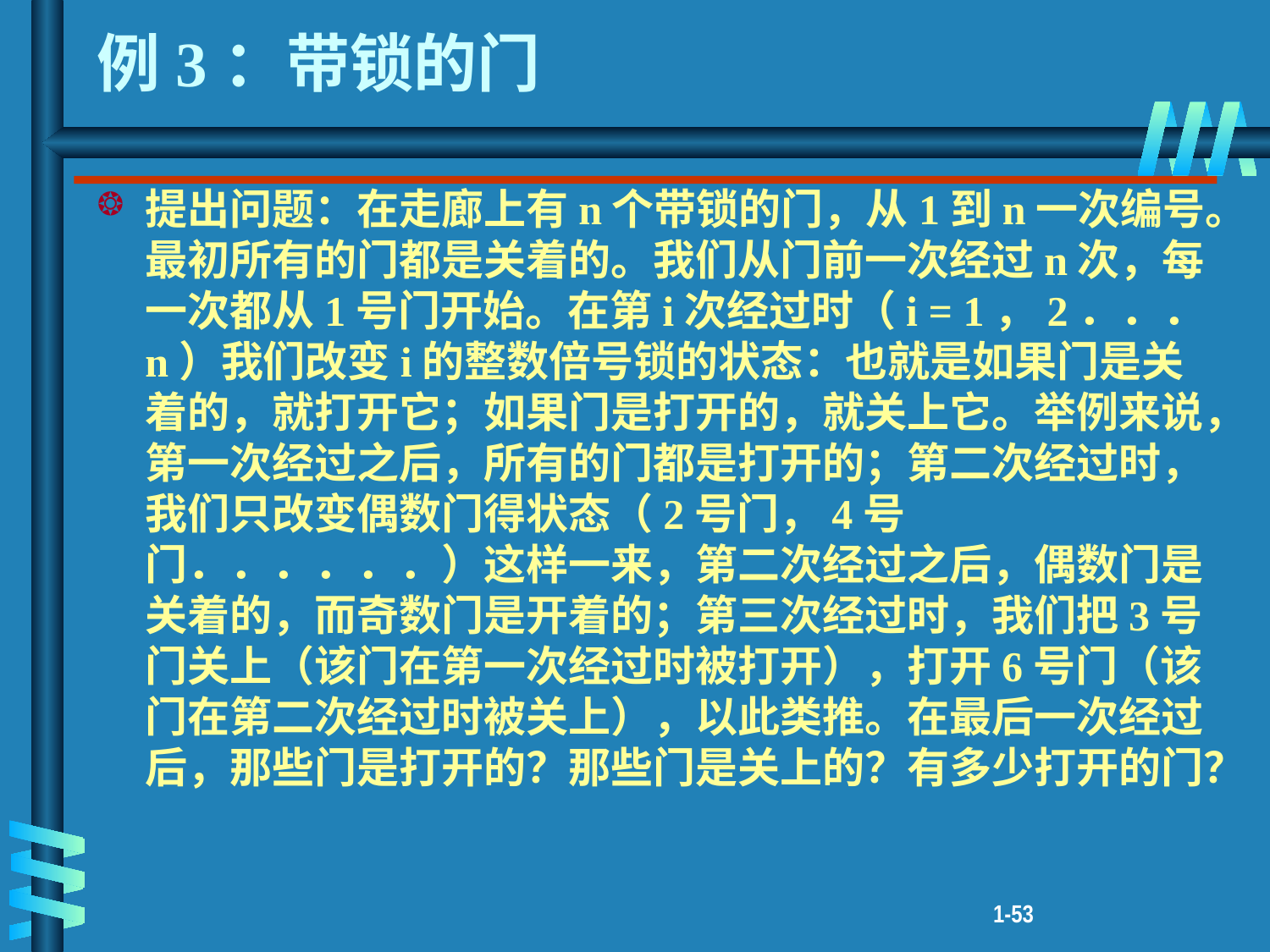

# 例3：带锁的门
提出问题：在走廊上有n个带锁的门，从1到n一次编号。最初所有的门都是关着的。我们从门前一次经过n次，每一次都从1号门开始。在第i次经过时（i = 1，2．．．n）我们改变i的整数倍号锁的状态：也就是如果门是关着的，就打开它；如果门是打开的，就关上它。举例来说，第一次经过之后，所有的门都是打开的；第二次经过时，我们只改变偶数门得状态（2号门，4号门．．．．．．）这样一来，第二次经过之后，偶数门是关着的，而奇数门是开着的；第三次经过时，我们把3号门关上（该门在第一次经过时被打开），打开6号门（该门在第二次经过时被关上），以此类推。在最后一次经过后，那些门是打开的？那些门是关上的？有多少打开的门？

1-53